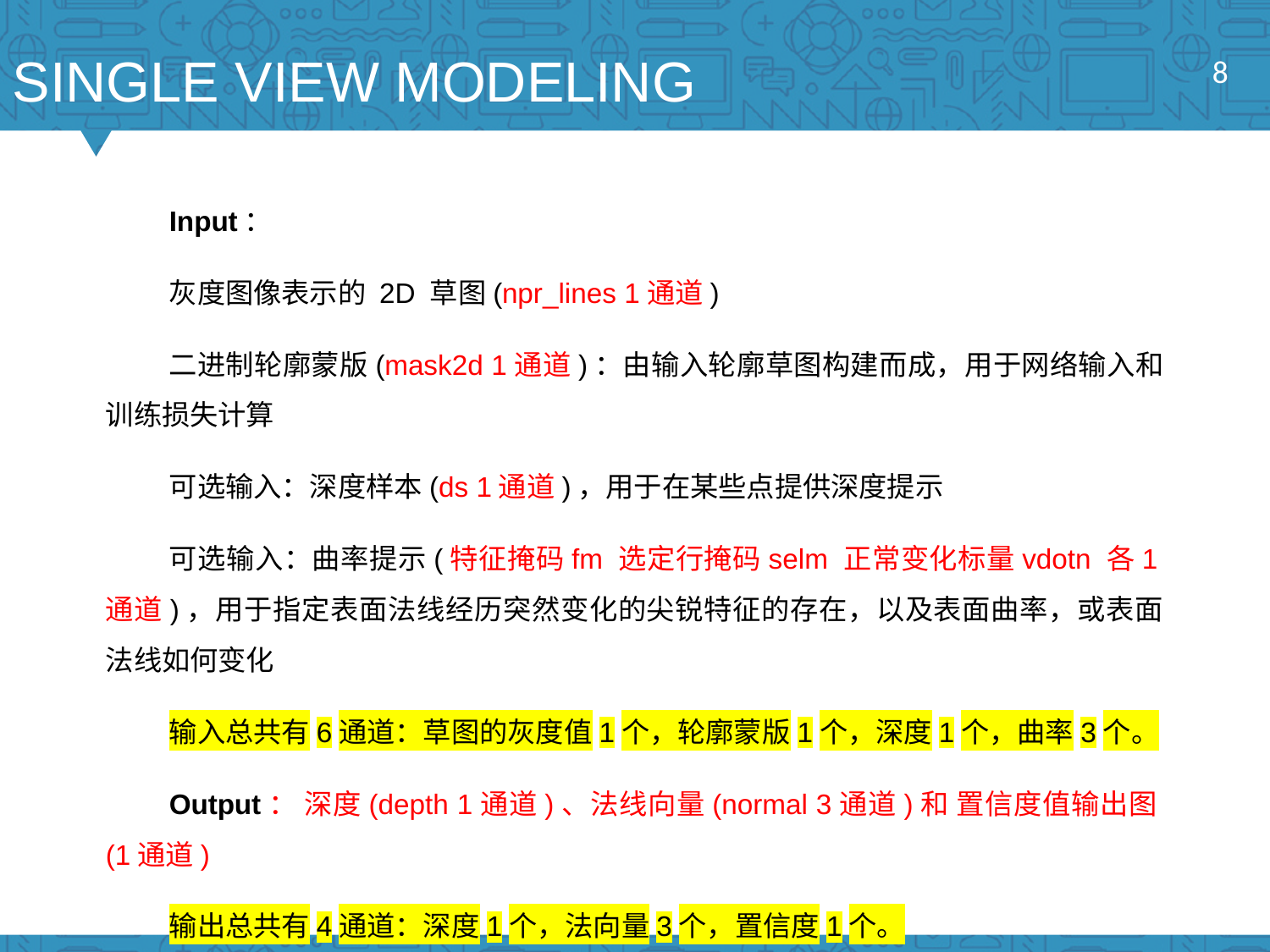

SINGLE VIEW MODELING
8
Input：
灰度图像表示的 2D 草图(npr_lines 1通道)
二进制轮廓蒙版(mask2d 1通道)：由输入轮廓草图构建而成，用于网络输入和训练损失计算
可选输入：深度样本(ds 1通道)，用于在某些点提供深度提示
可选输入：曲率提示(特征掩码fm 选定行掩码selm 正常变化标量vdotn 各1通道)，用于指定表面法线经历突然变化的尖锐特征的存在，以及表面曲率，或表面法线如何变化
输入总共有6通道：草图的灰度值1个，轮廓蒙版1个，深度1个，曲率3个。
Output： 深度(depth 1通道)、法线向量(normal 3通道)和 置信度值输出图(1通道)
输出总共有4通道：深度1个，法向量3个，置信度1个。